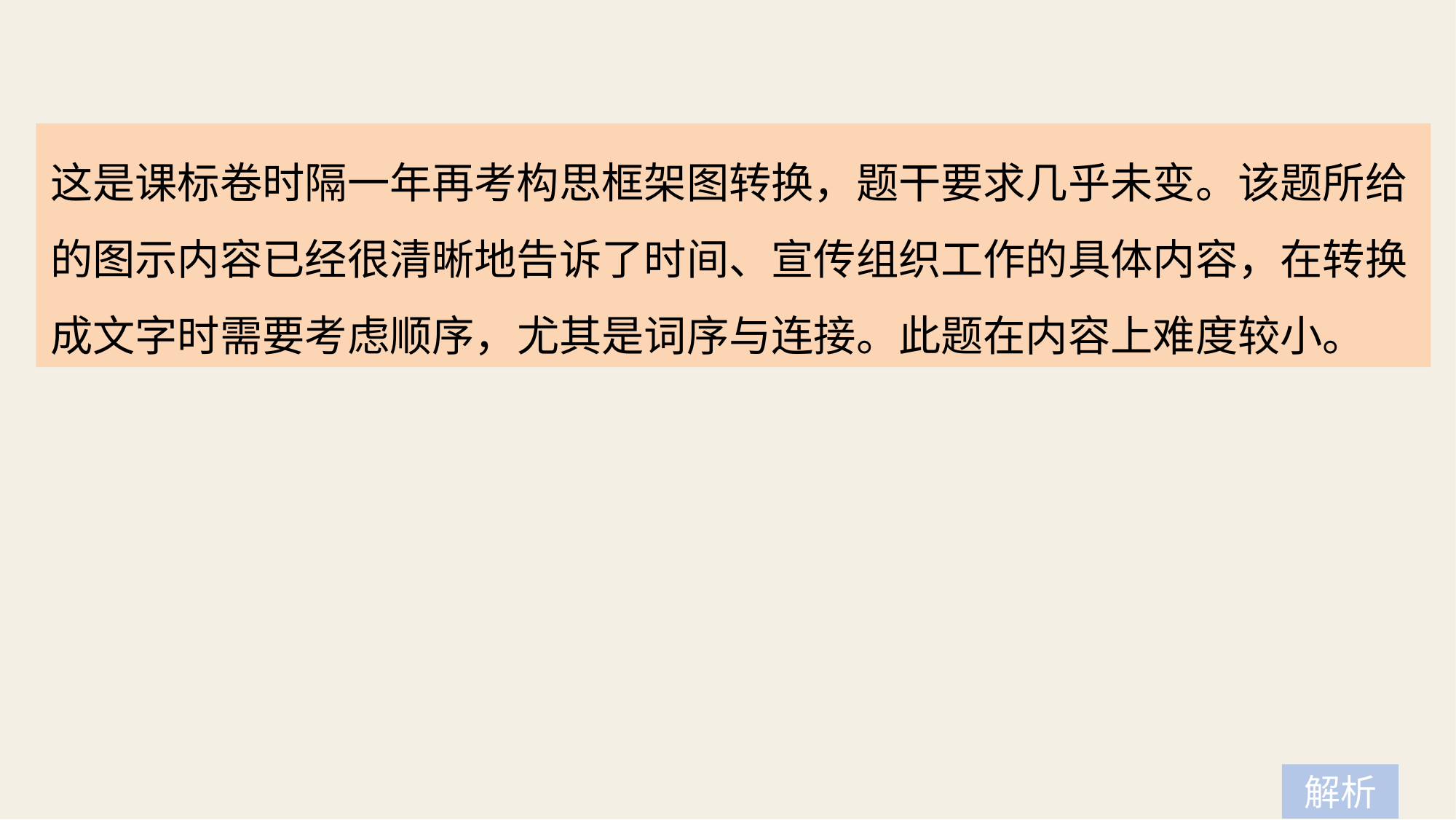

这是课标卷时隔一年再考构思框架图转换，题干要求几乎未变。该题所给的图示内容已经很清晰地告诉了时间、宣传组织工作的具体内容，在转换成文字时需要考虑顺序，尤其是词序与连接。此题在内容上难度较小。
解析